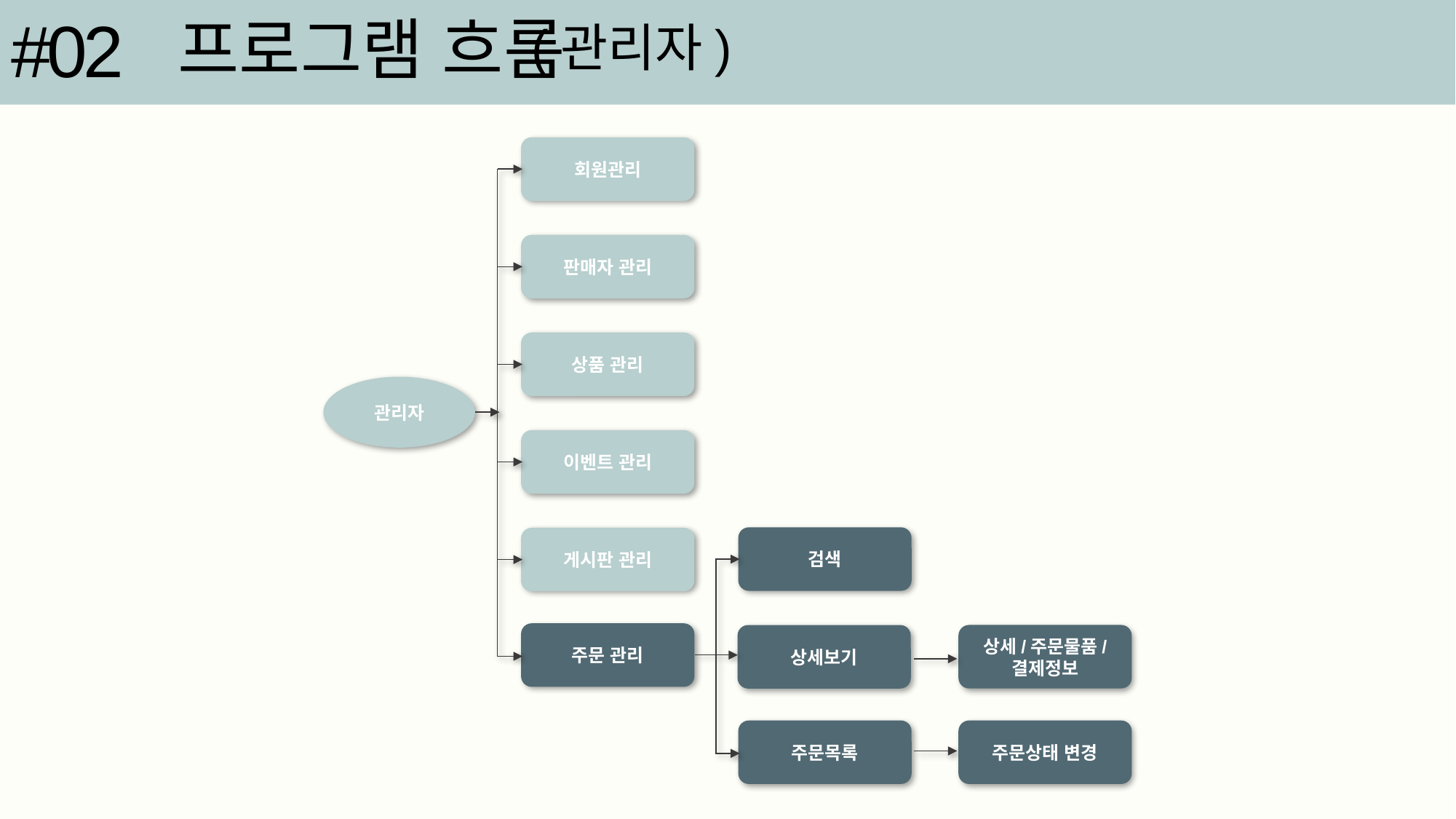

#02
프로그램 흐름
(관리자)

회원관리
판매자 관리
상품 관리
관리자
이벤트 관리
검색
게시판 관리
주문 관리
상세/주문물품/
결제정보
상세보기
주문목록
주문상태 변경